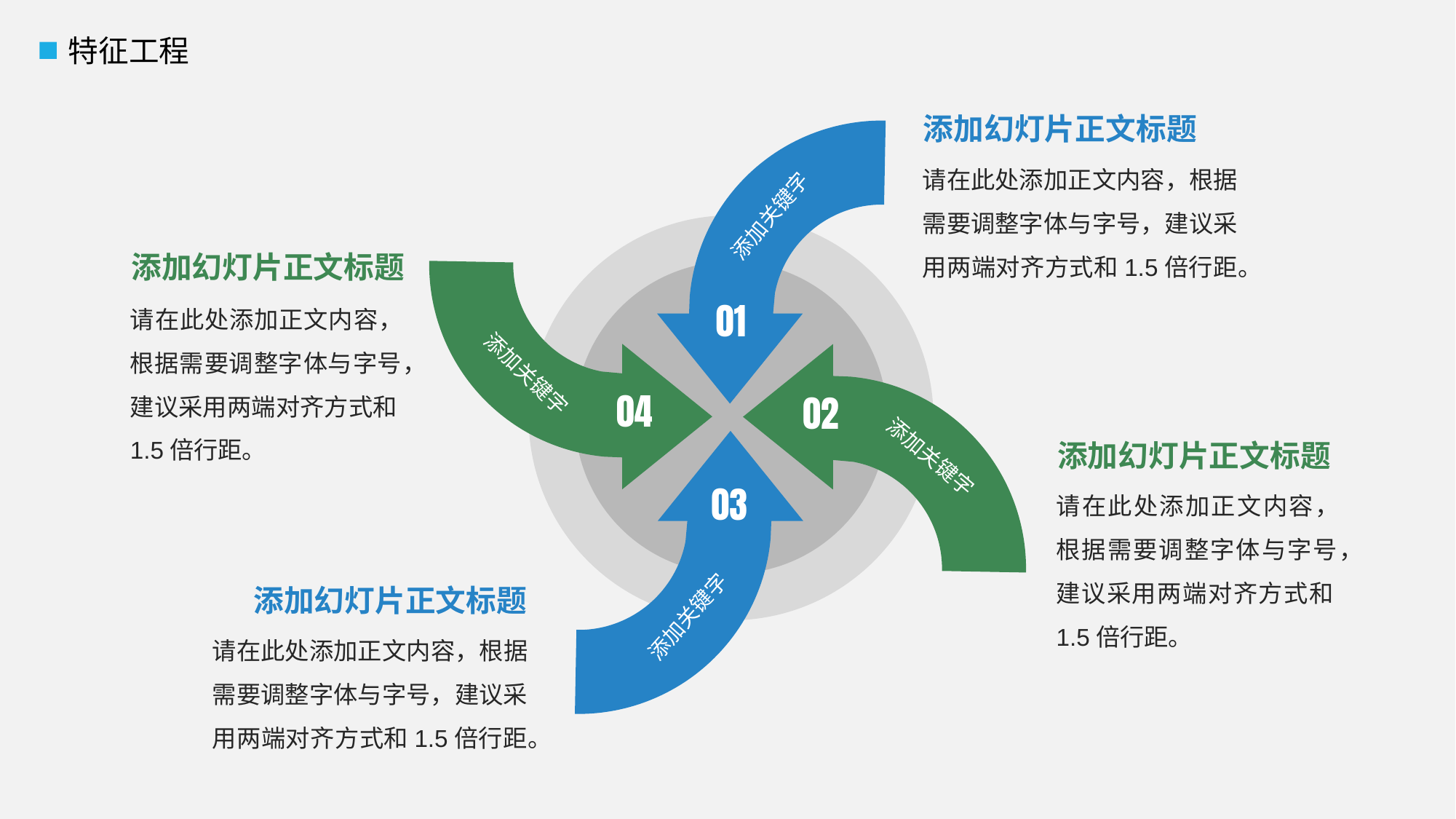

特征工程

添加幻灯片正文标题

添加关键字
01
请在此处添加正文内容，根据需要调整字体与字号，建议采用两端对齐方式和1.5倍行距。

添加关键字
04
添加幻灯片正文标题

请在此处添加正文内容，根据需要调整字体与字号，建议采用两端对齐方式和1.5倍行距。

添加关键字
02

添加关键字
03
添加幻灯片正文标题
请在此处添加正文内容，根据需要调整字体与字号，建议采用两端对齐方式和1.5倍行距。
添加幻灯片正文标题
请在此处添加正文内容，根据需要调整字体与字号，建议采用两端对齐方式和1.5倍行距。